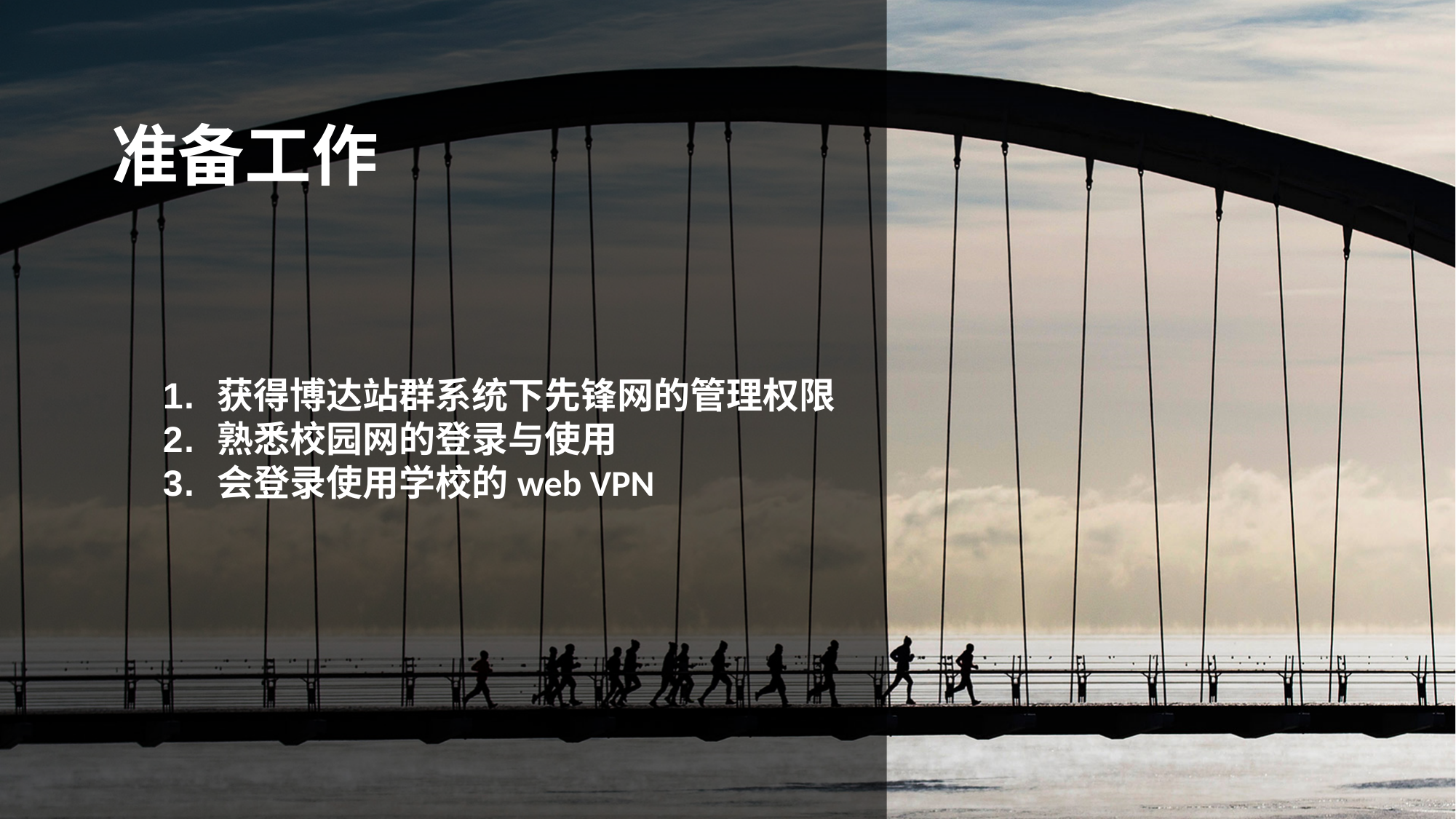

准备工作
获得博达站群系统下先锋网的管理权限
熟悉校园网的登录与使用
会登录使用学校的web VPN